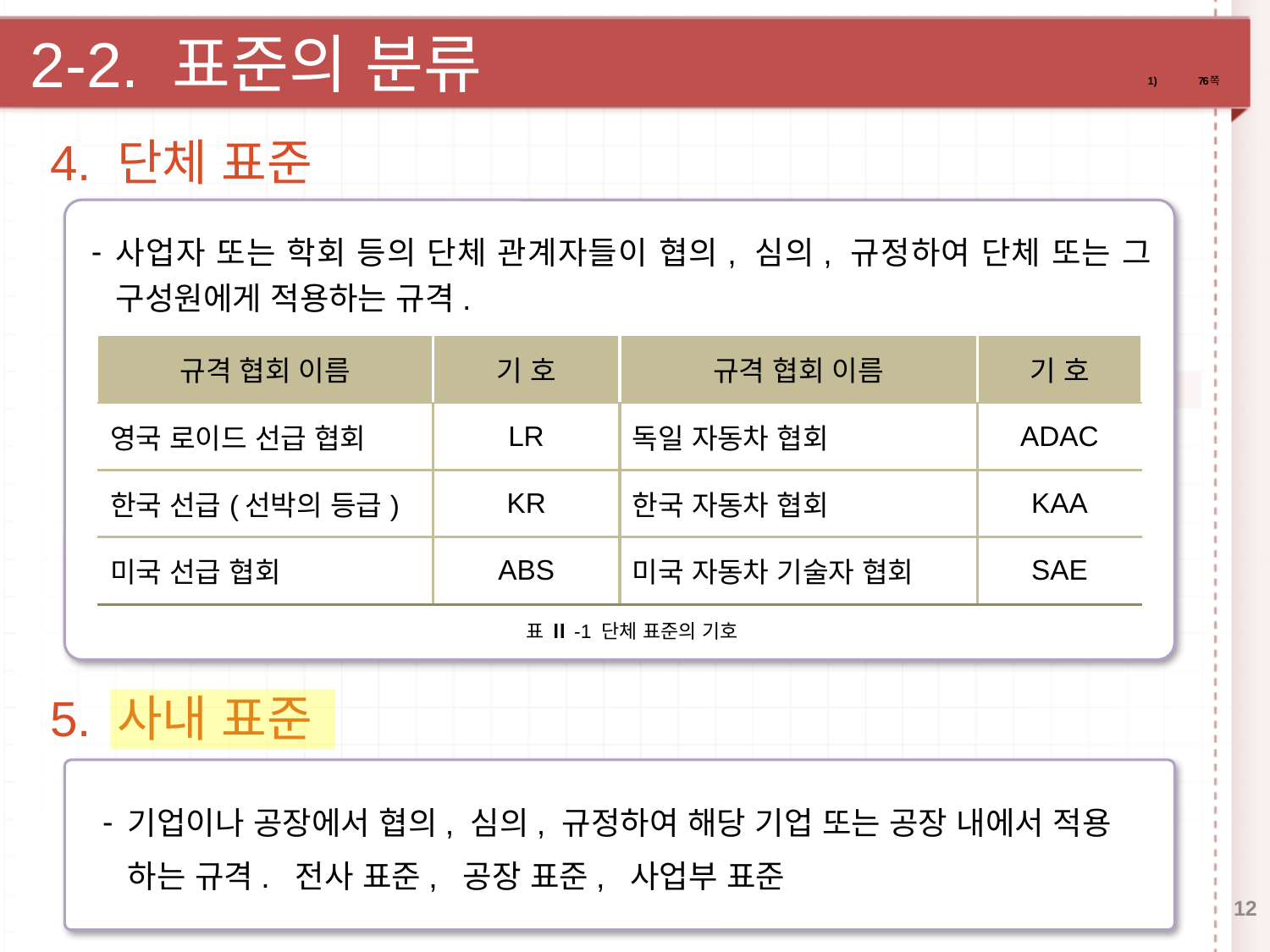

2-2. 표준의 분류
76쪽

4. 단체 표준

사업자 또는 학회 등의 단체 관계자들이 협의, 심의, 규정하여 단체 또는 그 구성원에게 적용하는 규격.
| 규격 협회 이름 | 기 호 | 규격 협회 이름 | 기 호 |
| --- | --- | --- | --- |
| 영국 로이드 선급 협회 | LR | 독일 자동차 협회 | ADAC |
| 한국 선급(선박의 등급) | KR | 한국 자동차 협회 | KAA |
| 미국 선급 협회 | ABS | 미국 자동차 기술자 협회 | SAE |
표 Ⅱ-1 단체 표준의 기호
5. 사내 표준

기업이나 공장에서 협의, 심의, 규정하여 해당 기업 또는 공장 내에서 적용 하는 규격.  전사 표준,  공장 표준,  사업부 표준
12